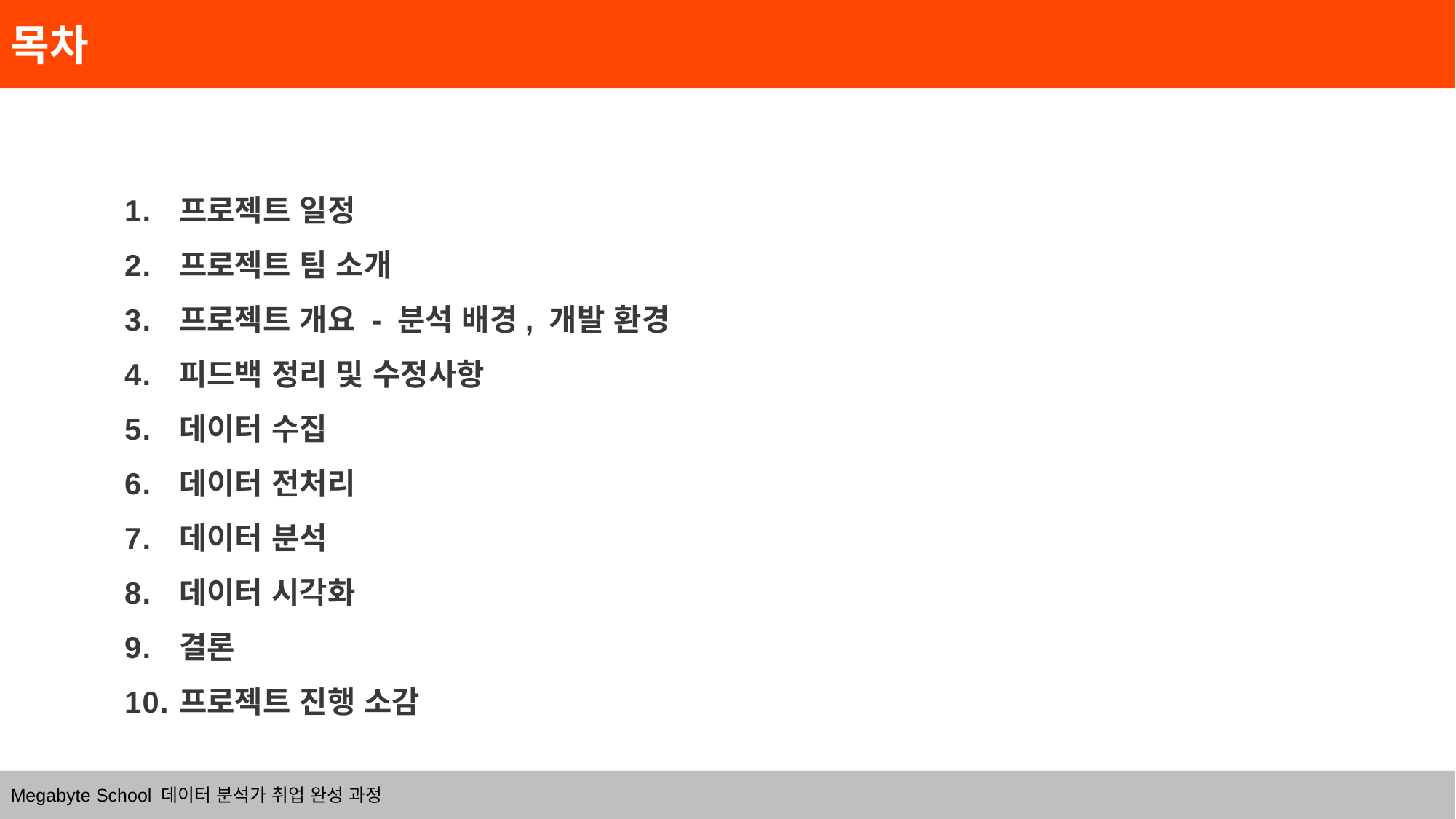

목차
프로젝트 일정
프로젝트 팀 소개
프로젝트 개요 - 분석 배경, 개발 환경
피드백 정리 및 수정사항
데이터 수집
데이터 전처리
데이터 분석
데이터 시각화
결론
프로젝트 진행 소감
Megabyte School 데이터 분석가 취업 완성 과정